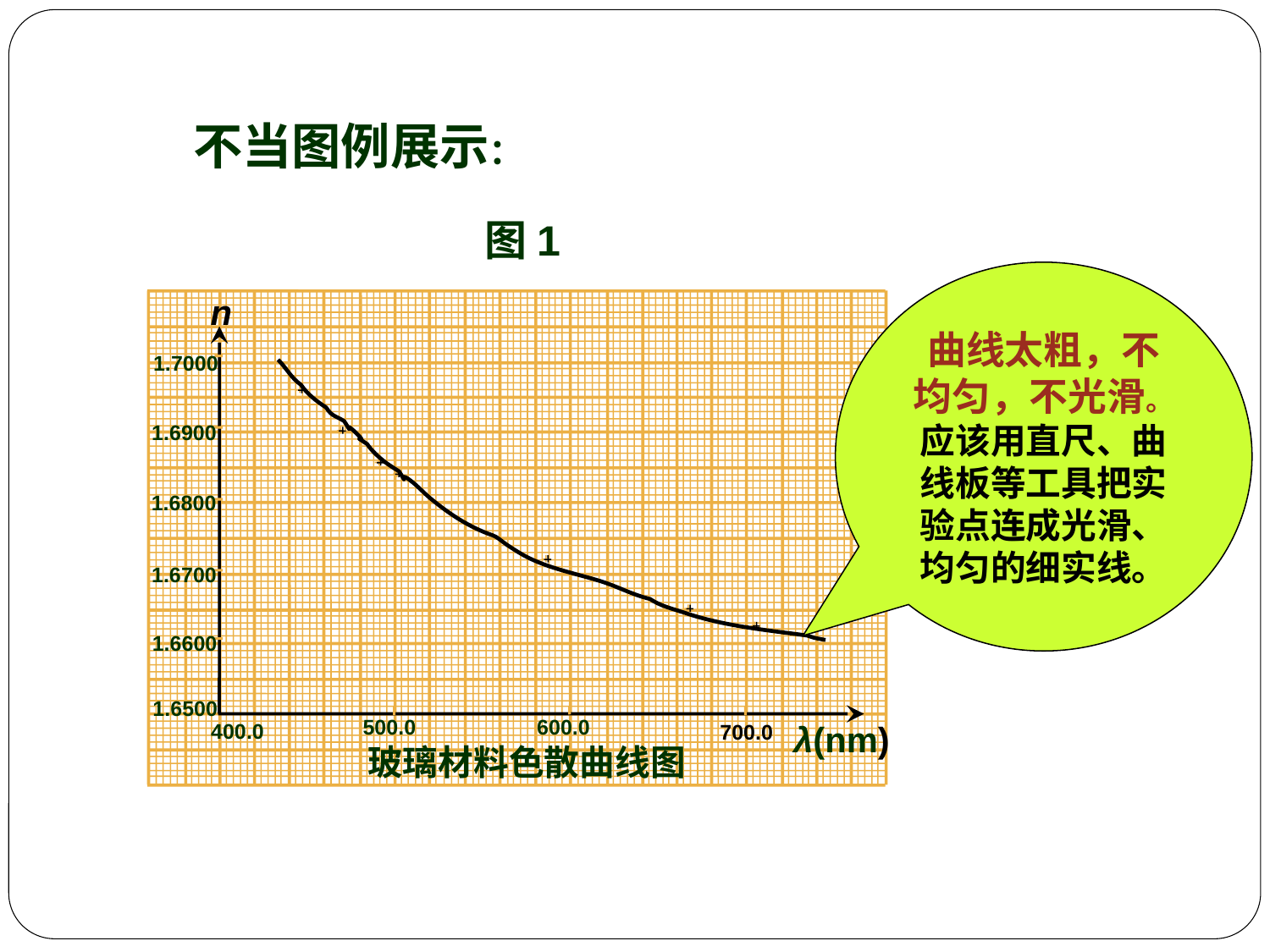

不当图例展示：
图1
n

1.7000

1.6900

1.6800

1.6700

1.6600

1.6500

λ(nm)

500.0
600.0
400.0
700.0
玻璃材料色散曲线图
曲线太粗，不均匀，不光滑。应该用直尺、曲线板等工具把实验点连成光滑、均匀的细实线。